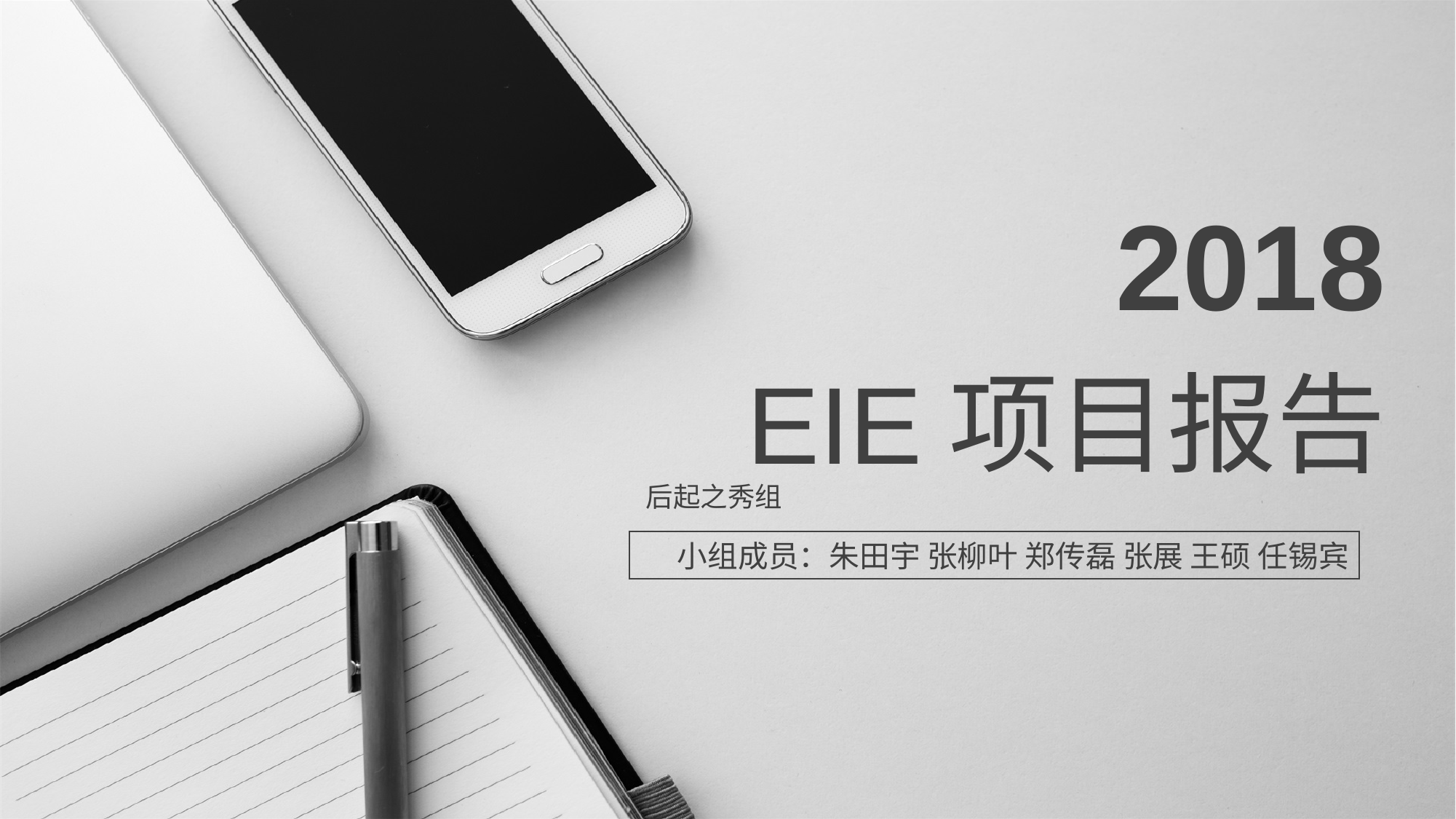

2018
EIE项目报告
后起之秀组
小组成员：朱田宇 张柳叶 郑传磊 张展 王硕 任锡宾